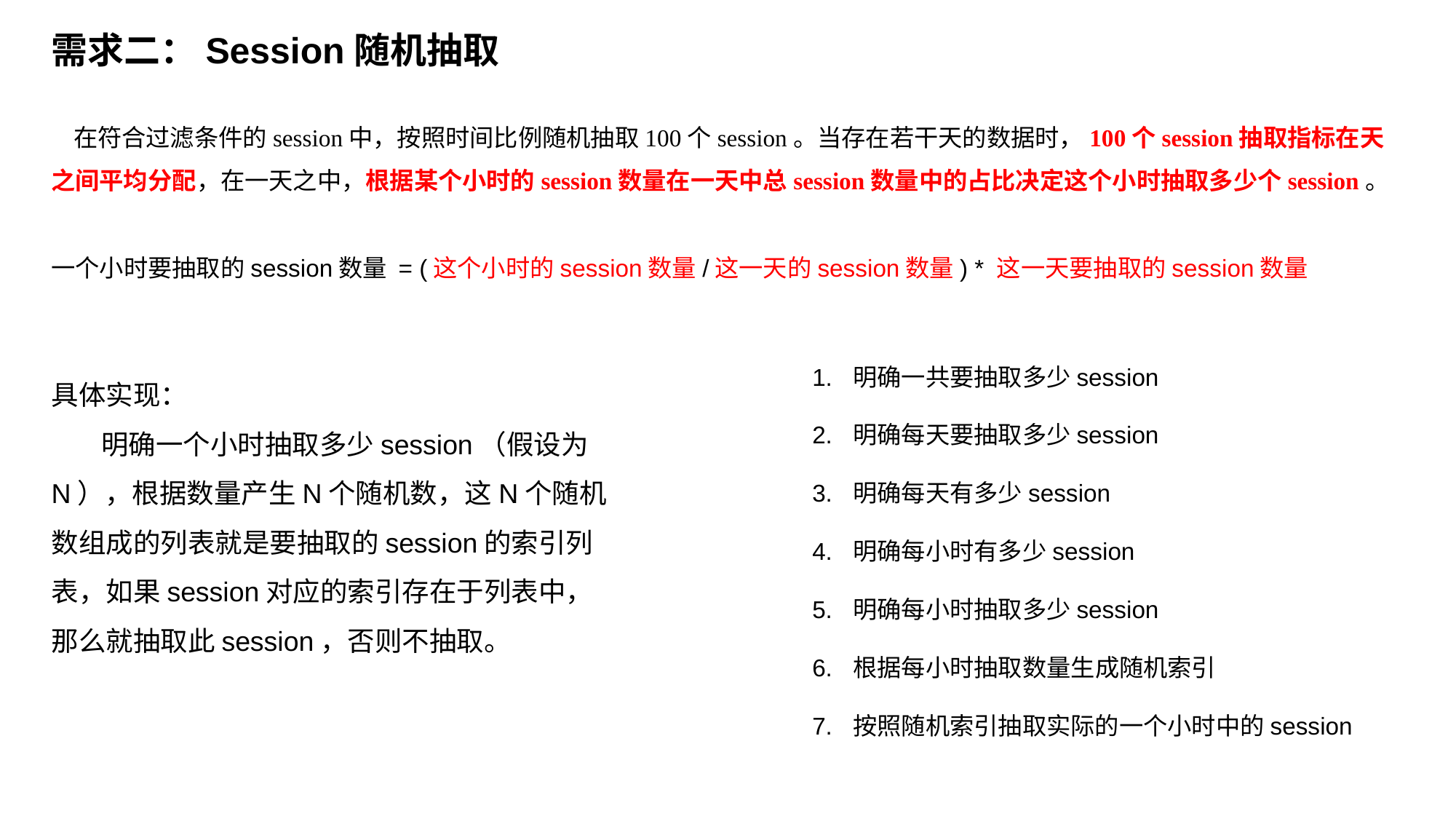

需求二：Session随机抽取
   在符合过滤条件的session中，按照时间比例随机抽取100个session。当存在若干天的数据时，100个session抽取指标在天之间平均分配，在一天之中，根据某个小时的session数量在一天中总session数量中的占比决定这个小时抽取多少个session。

一个小时要抽取的session数量 = (这个小时的session数量/这一天的session数量) * 这一天要抽取的session数量

具体实现：
       明确一个小时抽取多少session（假设为N），根据数量产生N个随机数，这N个随机数组成的列表就是要抽取的session的索引列表，如果session对应的索引存在于列表中，那么就抽取此session，否则不抽取。
明确一共要抽取多少session

明确每天要抽取多少session

明确每天有多少session

明确每小时有多少session

明确每小时抽取多少session

根据每小时抽取数量生成随机索引

按照随机索引抽取实际的一个小时中的session